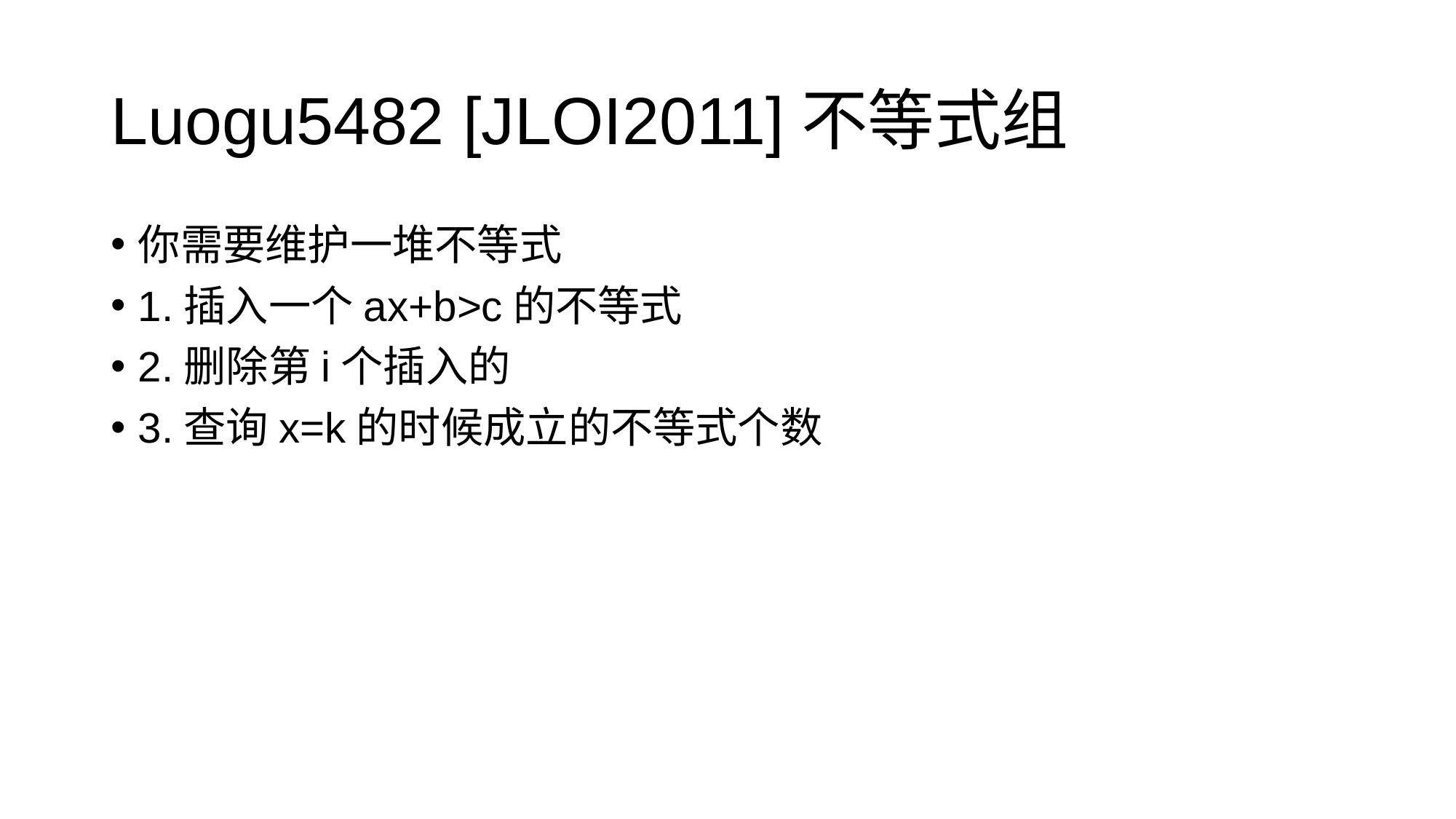

# Luogu5482 [JLOI2011]不等式组
你需要维护一堆不等式
1.插入一个ax+b>c的不等式
2.删除第i个插入的
3.查询x=k的时候成立的不等式个数